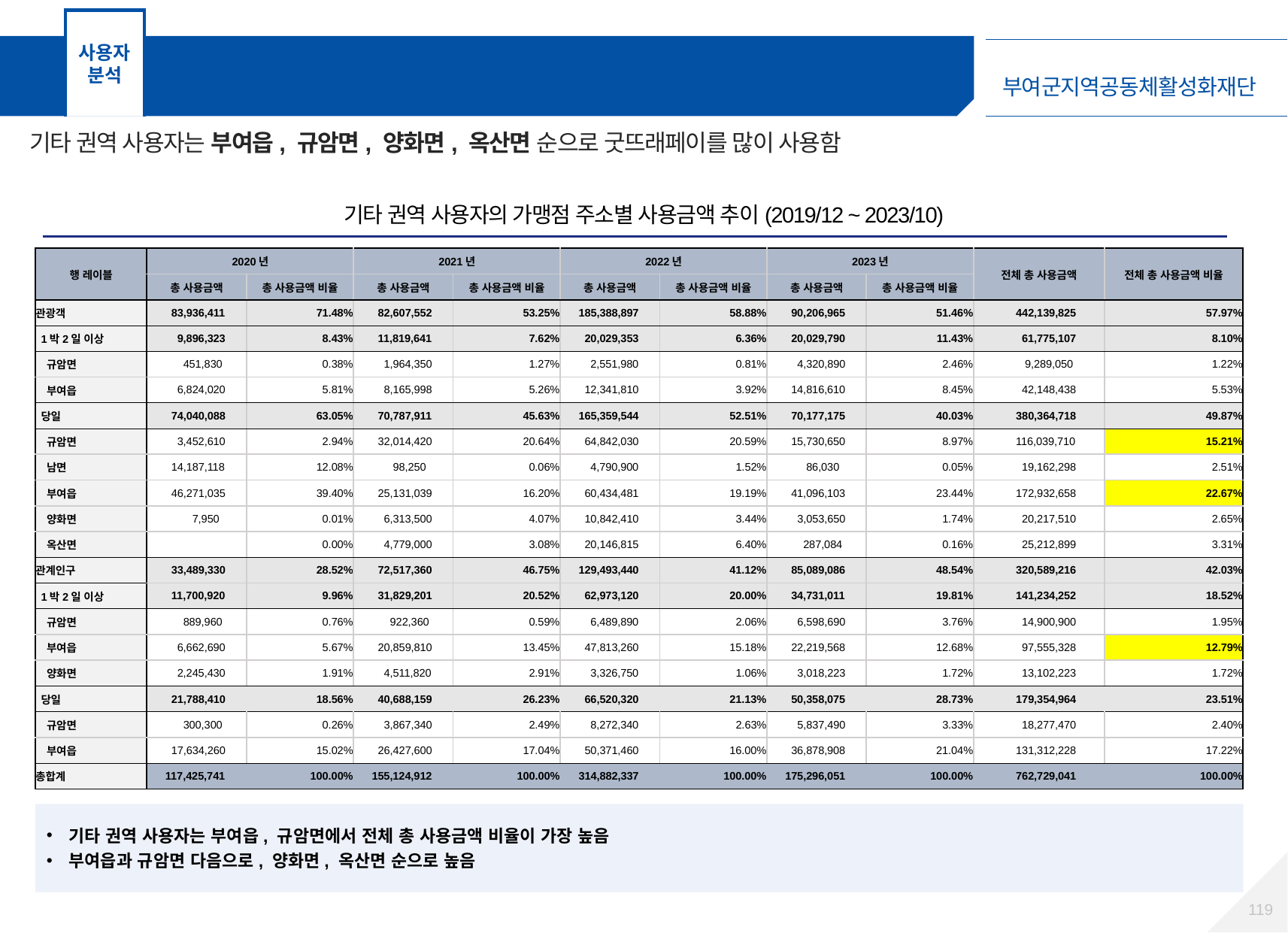

사용자 분석
기타 권역 분석 – 가맹점 주소별 사용금액 추이
기타 권역 사용자는 부여읍, 규암면, 양화면, 옥산면 순으로 굿뜨래페이를 많이 사용함
기타 권역 사용자의 가맹점 주소별 사용금액 추이(2019/12 ~ 2023/10)
| 행 레이블 | 2020년 |  | 2021년 |  | 2022년 |  | 2023년 |  | 전체 총 사용금액 | 전체 총 사용금액 비율 |
| --- | --- | --- | --- | --- | --- | --- | --- | --- | --- | --- |
| 행 레이블 | 총 사용금액 | 총 사용금액 비율 | 총 사용금액 | 총 사용금액 비율 | 총 사용금액 | 총 사용금액 비율 | 총 사용금액 | 총 사용금액 비율 |  |  |
| 관광객 | 83,936,411 | 71.48% | 82,607,552 | 53.25% | 185,388,897 | 58.88% | 90,206,965 | 51.46% | 442,139,825 | 57.97% |
| 1박2일 이상 | 9,896,323 | 8.43% | 11,819,641 | 7.62% | 20,029,353 | 6.36% | 20,029,790 | 11.43% | 61,775,107 | 8.10% |
| 규암면 | 451,830 | 0.38% | 1,964,350 | 1.27% | 2,551,980 | 0.81% | 4,320,890 | 2.46% | 9,289,050 | 1.22% |
| 부여읍 | 6,824,020 | 5.81% | 8,165,998 | 5.26% | 12,341,810 | 3.92% | 14,816,610 | 8.45% | 42,148,438 | 5.53% |
| 당일 | 74,040,088 | 63.05% | 70,787,911 | 45.63% | 165,359,544 | 52.51% | 70,177,175 | 40.03% | 380,364,718 | 49.87% |
| 규암면 | 3,452,610 | 2.94% | 32,014,420 | 20.64% | 64,842,030 | 20.59% | 15,730,650 | 8.97% | 116,039,710 | 15.21% |
| 남면 | 14,187,118 | 12.08% | 98,250 | 0.06% | 4,790,900 | 1.52% | 86,030 | 0.05% | 19,162,298 | 2.51% |
| 부여읍 | 46,271,035 | 39.40% | 25,131,039 | 16.20% | 60,434,481 | 19.19% | 41,096,103 | 23.44% | 172,932,658 | 22.67% |
| 양화면 | 7,950 | 0.01% | 6,313,500 | 4.07% | 10,842,410 | 3.44% | 3,053,650 | 1.74% | 20,217,510 | 2.65% |
| 옥산면 |  | 0.00% | 4,779,000 | 3.08% | 20,146,815 | 6.40% | 287,084 | 0.16% | 25,212,899 | 3.31% |
| 관계인구 | 33,489,330 | 28.52% | 72,517,360 | 46.75% | 129,493,440 | 41.12% | 85,089,086 | 48.54% | 320,589,216 | 42.03% |
| 1박2일 이상 | 11,700,920 | 9.96% | 31,829,201 | 20.52% | 62,973,120 | 20.00% | 34,731,011 | 19.81% | 141,234,252 | 18.52% |
| 규암면 | 889,960 | 0.76% | 922,360 | 0.59% | 6,489,890 | 2.06% | 6,598,690 | 3.76% | 14,900,900 | 1.95% |
| 부여읍 | 6,662,690 | 5.67% | 20,859,810 | 13.45% | 47,813,260 | 15.18% | 22,219,568 | 12.68% | 97,555,328 | 12.79% |
| 양화면 | 2,245,430 | 1.91% | 4,511,820 | 2.91% | 3,326,750 | 1.06% | 3,018,223 | 1.72% | 13,102,223 | 1.72% |
| 당일 | 21,788,410 | 18.56% | 40,688,159 | 26.23% | 66,520,320 | 21.13% | 50,358,075 | 28.73% | 179,354,964 | 23.51% |
| 규암면 | 300,300 | 0.26% | 3,867,340 | 2.49% | 8,272,340 | 2.63% | 5,837,490 | 3.33% | 18,277,470 | 2.40% |
| 부여읍 | 17,634,260 | 15.02% | 26,427,600 | 17.04% | 50,371,460 | 16.00% | 36,878,908 | 21.04% | 131,312,228 | 17.22% |
| 총합계 | 117,425,741 | 100.00% | 155,124,912 | 100.00% | 314,882,337 | 100.00% | 175,296,051 | 100.00% | 762,729,041 | 100.00% |
기타 권역 사용자는 부여읍, 규암면에서 전체 총 사용금액 비율이 가장 높음
부여읍과 규암면 다음으로, 양화면, 옥산면 순으로 높음
119